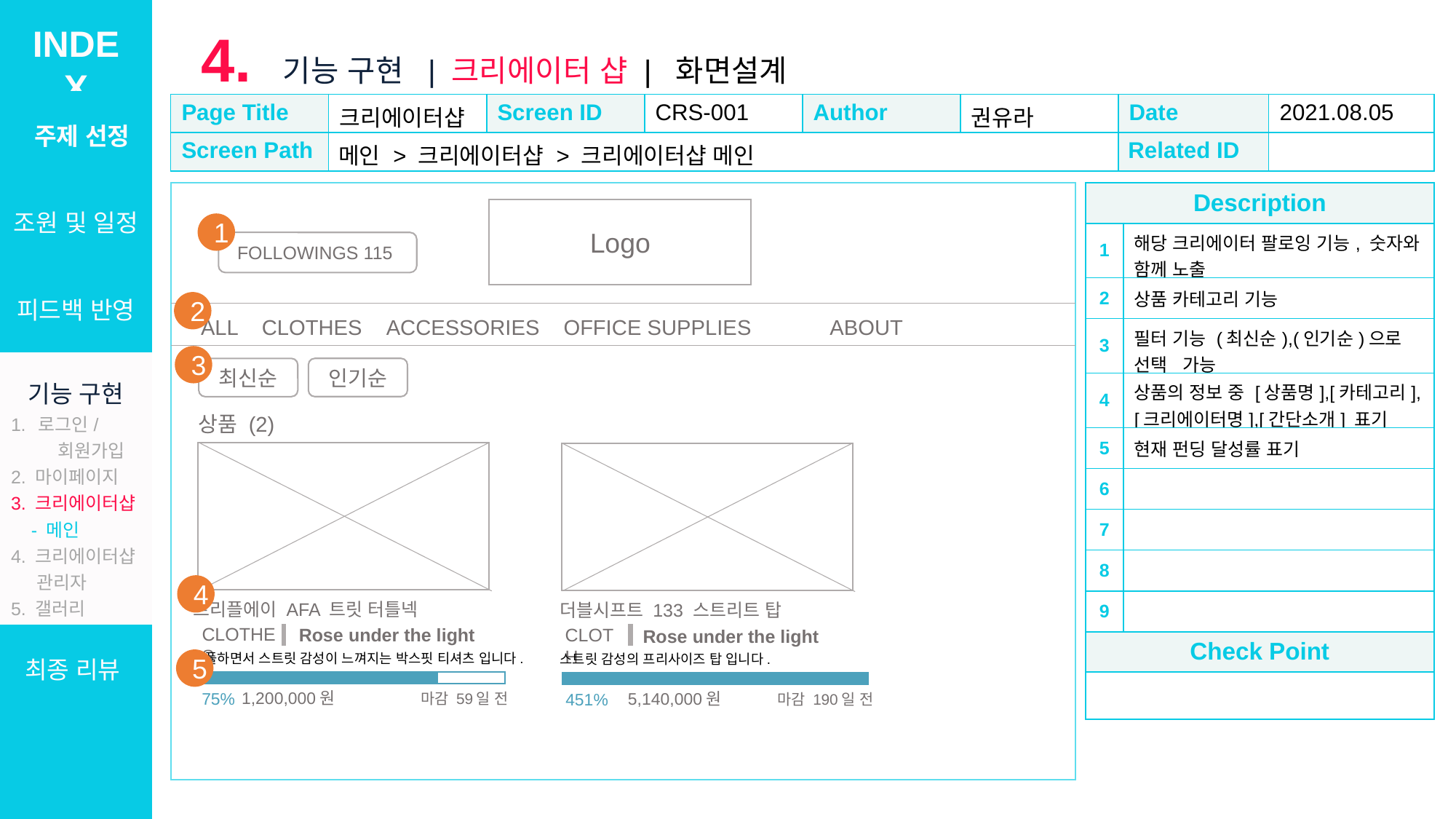

INDEX
4. 기능 구현  | 크리에이터 샵 |  화면설계
| 주제 선정 |
| --- |
| 조원 및 일정 |
| 피드백 반영 |
| 기능 구현 로그인/ 회원가입 2. 마이페이지 3. 크리에이터샵 - 메인 4. 크리에이터샵 관리자 5. 갤러리 6. 설문/커미션 7. 관리자 |
| 최종 리뷰 |
| Page Title | 크리에이터샵 | Screen ID | CRS-001 | Author | 권유라 | Date | 2021.08.05 |
| --- | --- | --- | --- | --- | --- | --- | --- |
| Screen Path | 메인 > 크리에이터샵 > 크리에이터샵 메인 |  |  |  |  | Related ID |  |

| Description |  |
| --- | --- |
| 1 | 해당 크리에이터 팔로잉 기능, 숫자와 함께 노출 |
| 2 | 상품 카테고리 기능 |
| 3 | 필터 기능 (최신순),(인기순)으로 선택 가능 |
| 4 | 상품의 정보 중 [상품명],[카테고리],[크리에이터명],[간단소개] 표기 |
| 5 | 현재 펀딩 달성률 표기 |
| 6 |  |
| 7 |  |
| 8 |  |
| 9 |  |
| Check Point |  |
|  |  |
Logo
1
FOLLOWINGS 115
2
ALL    CLOTHES    accessories    office supplies             ABOUT
3
인기순
최신순
상품 (2)

4
트리플에이 AFA 트릿 터틀넥
더블시프트 133 스트리트 탑
CLOTHES
CLOTH
Rose under the light
Rose under the light
심플하면서 스트릿 감성이 느껴지는 박스핏 티셔츠 입니다.
스트릿 감성의 프리사이즈 탑 입니다.
5

1,200,000원
5,140,000원
75%
451%
마감 59일 전
마감 190일 전